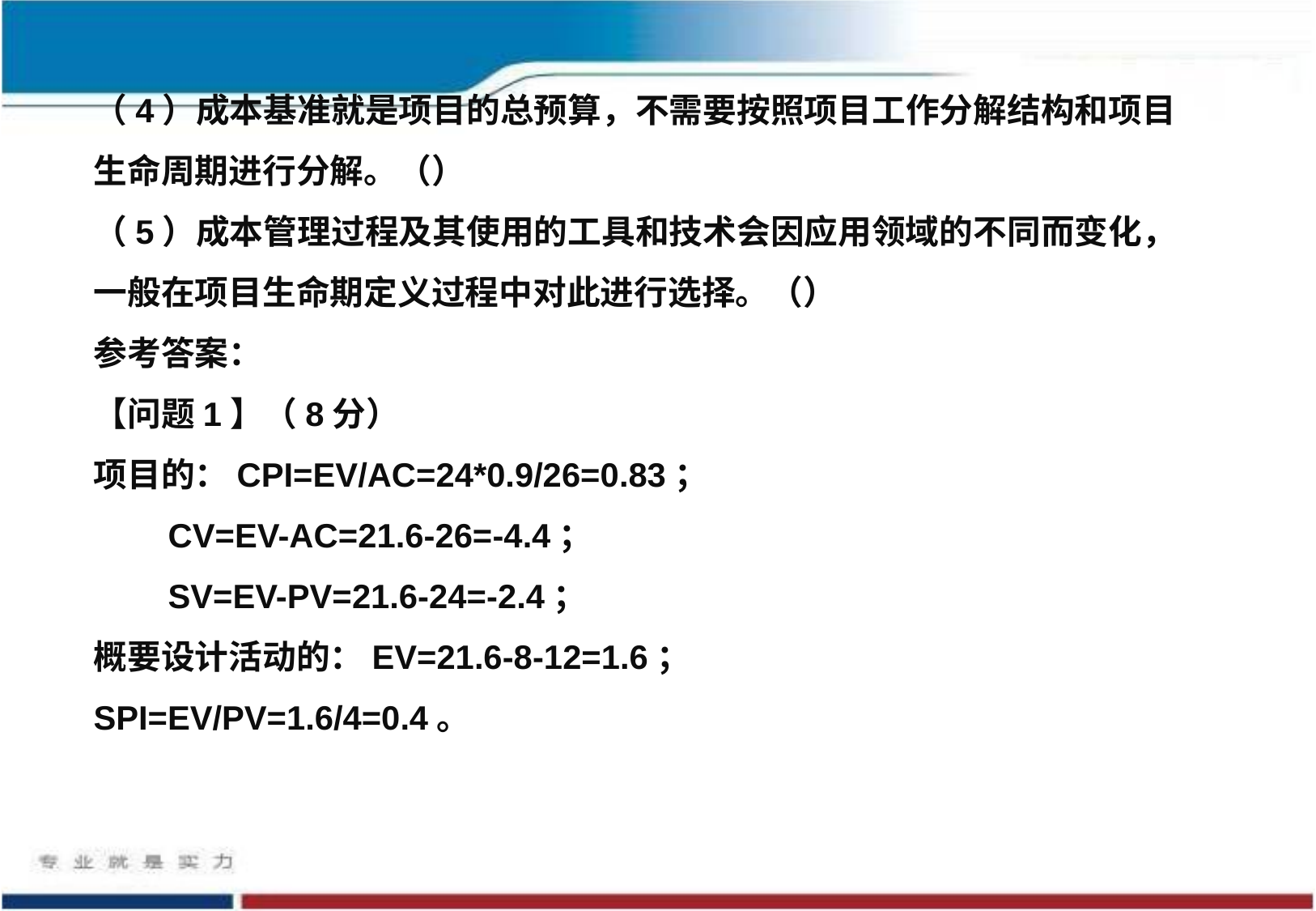

（4）成本基准就是项目的总预算，不需要按照项目工作分解结构和项目生命周期进行分解。（）
（5）成本管理过程及其使用的工具和技术会因应用领域的不同而变化，一般在项目生命期定义过程中对此进行选择。（）
参考答案：
【问题1】（8分）
项目的：CPI=EV/AC=24*0.9/26=0.83；
        CV=EV-AC=21.6-26=-4.4；
        SV=EV-PV=21.6-24=-2.4；
概要设计活动的：EV=21.6-8-12=1.6；
SPI=EV/PV=1.6/4=0.4。